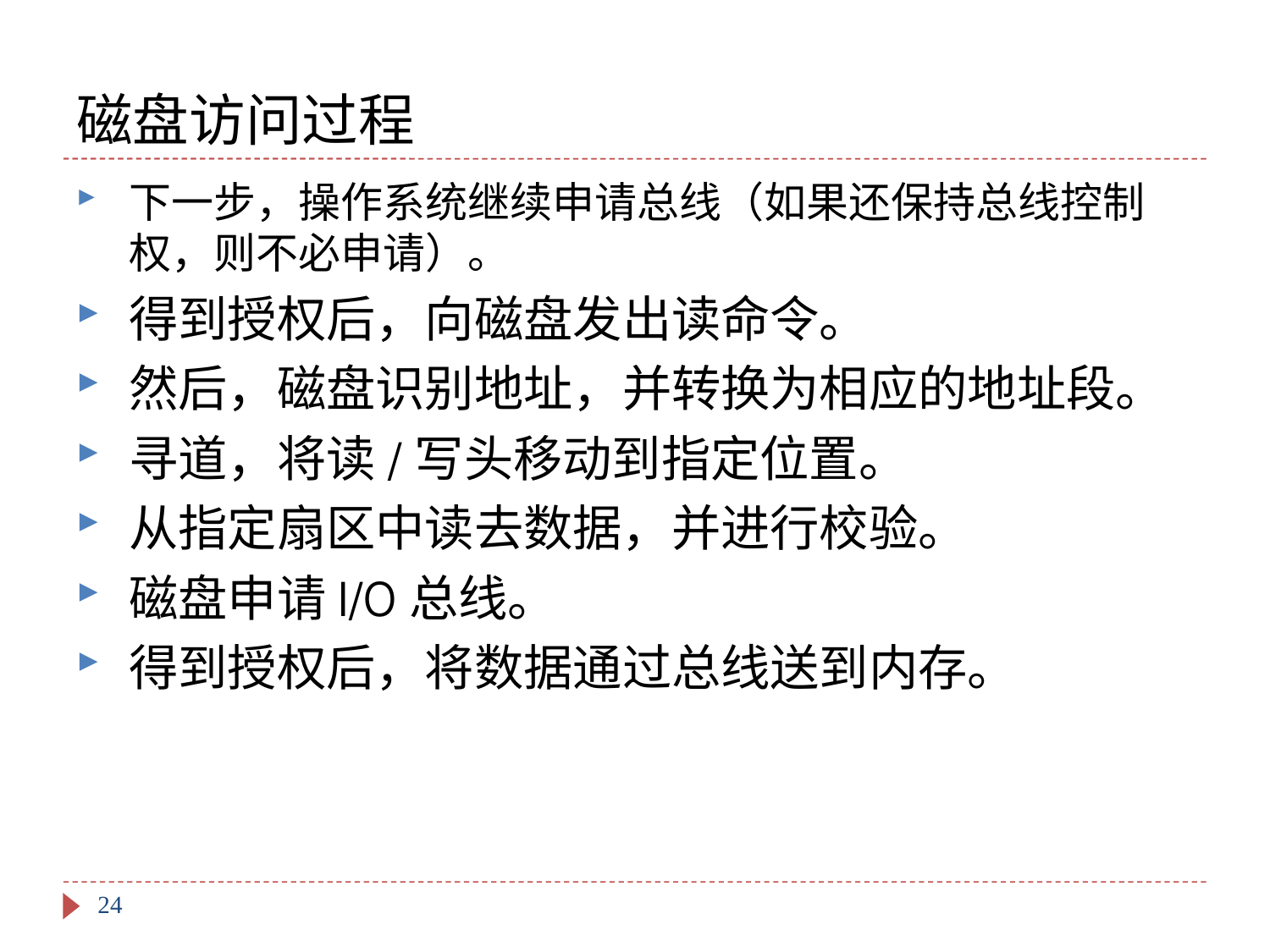

# 磁盘访问过程
下一步，操作系统继续申请总线（如果还保持总线控制权，则不必申请）。
得到授权后，向磁盘发出读命令。
然后，磁盘识别地址，并转换为相应的地址段。
寻道，将读/写头移动到指定位置。
从指定扇区中读去数据，并进行校验。
磁盘申请I/O总线。
得到授权后，将数据通过总线送到内存。
24